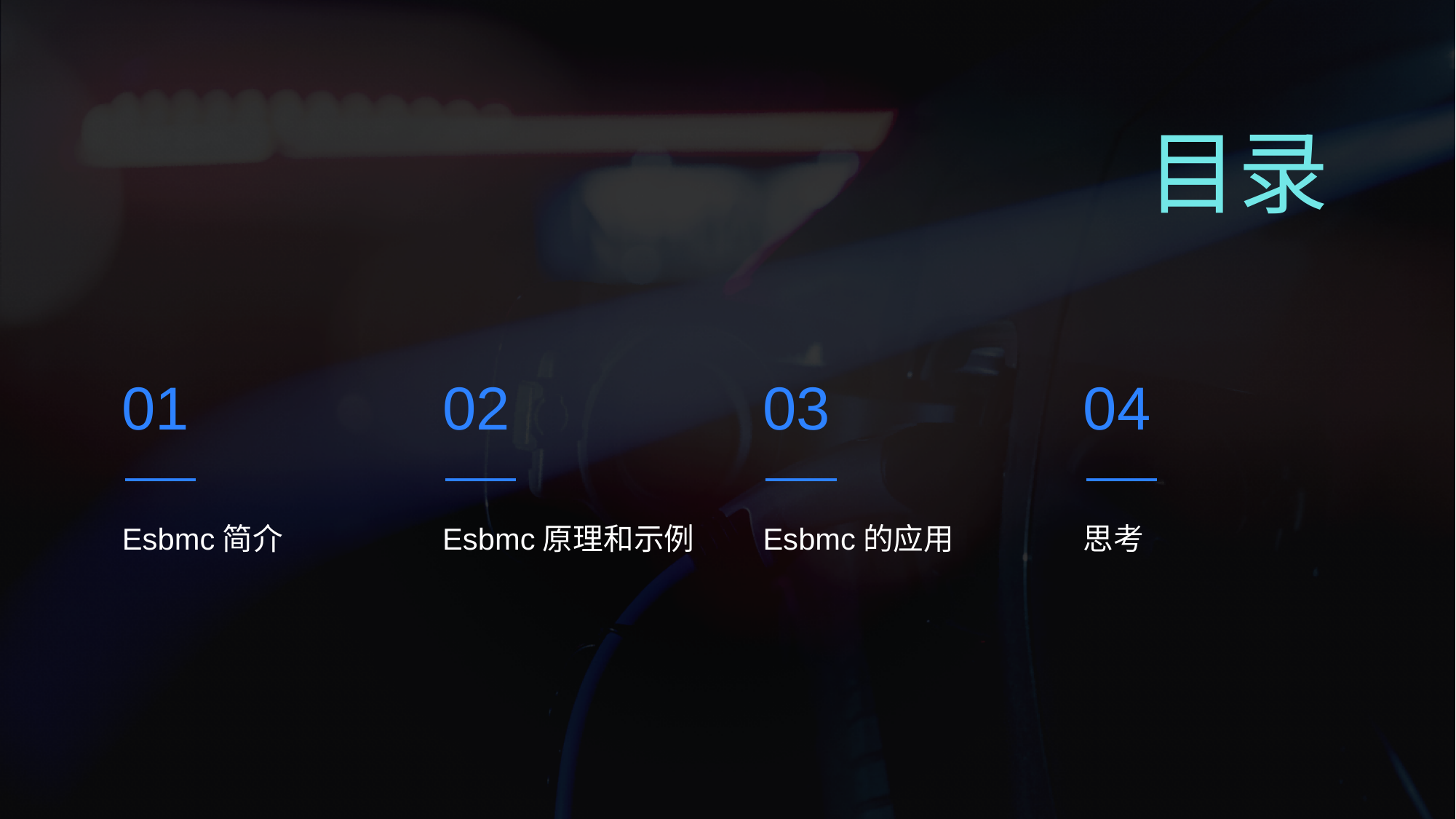

目录
01
02
03
04
Esbmc简介
Esbmc原理和示例
Esbmc的应用
思考